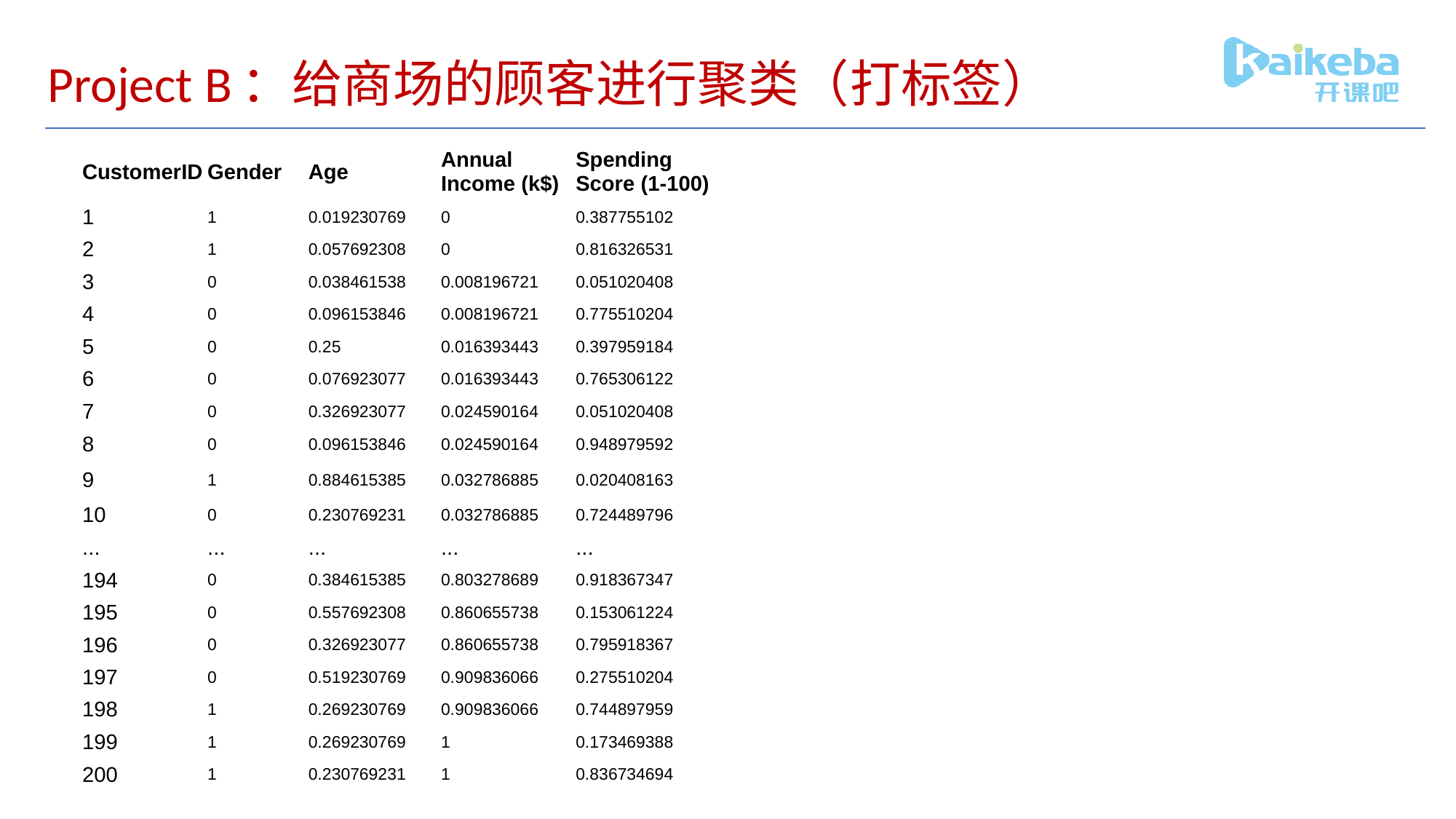

# Project B：给商场的顾客进行聚类（打标签）
| CustomerID | Gender | Age | Annual Income (k$) | Spending Score (1-100) |
| --- | --- | --- | --- | --- |
| 1 | 1 | 0.019230769 | 0 | 0.387755102 |
| 2 | 1 | 0.057692308 | 0 | 0.816326531 |
| 3 | 0 | 0.038461538 | 0.008196721 | 0.051020408 |
| 4 | 0 | 0.096153846 | 0.008196721 | 0.775510204 |
| 5 | 0 | 0.25 | 0.016393443 | 0.397959184 |
| 6 | 0 | 0.076923077 | 0.016393443 | 0.765306122 |
| 7 | 0 | 0.326923077 | 0.024590164 | 0.051020408 |
| 8 | 0 | 0.096153846 | 0.024590164 | 0.948979592 |
| 9 | 1 | 0.884615385 | 0.032786885 | 0.020408163 |
| 10 | 0 | 0.230769231 | 0.032786885 | 0.724489796 |
| ... | ... | ... | ... | ... |
| 194 | 0 | 0.384615385 | 0.803278689 | 0.918367347 |
| 195 | 0 | 0.557692308 | 0.860655738 | 0.153061224 |
| 196 | 0 | 0.326923077 | 0.860655738 | 0.795918367 |
| 197 | 0 | 0.519230769 | 0.909836066 | 0.275510204 |
| 198 | 1 | 0.269230769 | 0.909836066 | 0.744897959 |
| 199 | 1 | 0.269230769 | 1 | 0.173469388 |
| 200 | 1 | 0.230769231 | 1 | 0.836734694 |